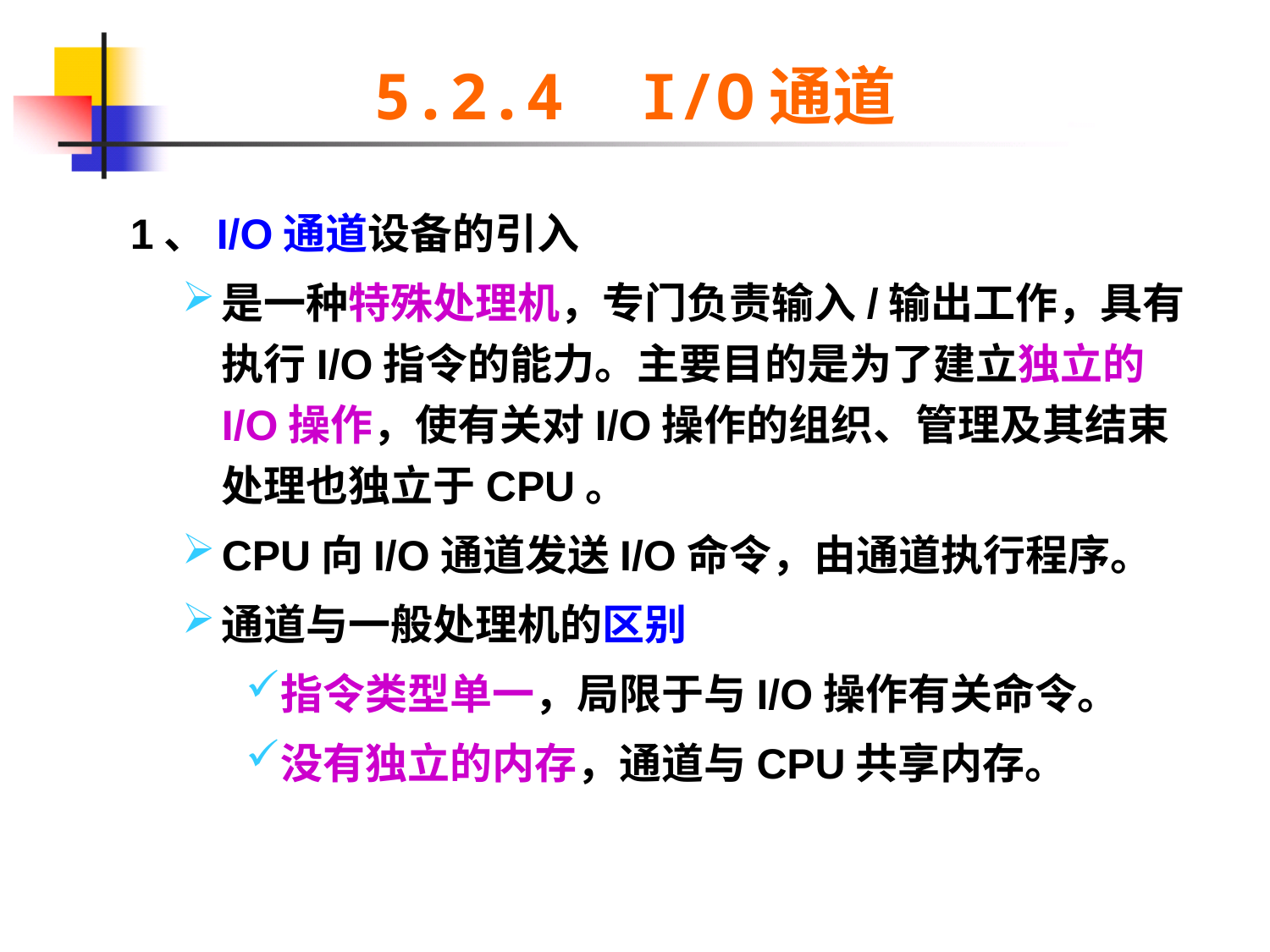

# 5.2.4  I/O通道
 1、I/O通道设备的引入
是一种特殊处理机，专门负责输入/输出工作，具有执行I/O指令的能力。主要目的是为了建立独立的I/O操作，使有关对I/O操作的组织、管理及其结束处理也独立于CPU。
CPU向I/O通道发送I/O命令，由通道执行程序。
通道与一般处理机的区别
指令类型单一，局限于与I/O操作有关命令。
没有独立的内存，通道与CPU共享内存。